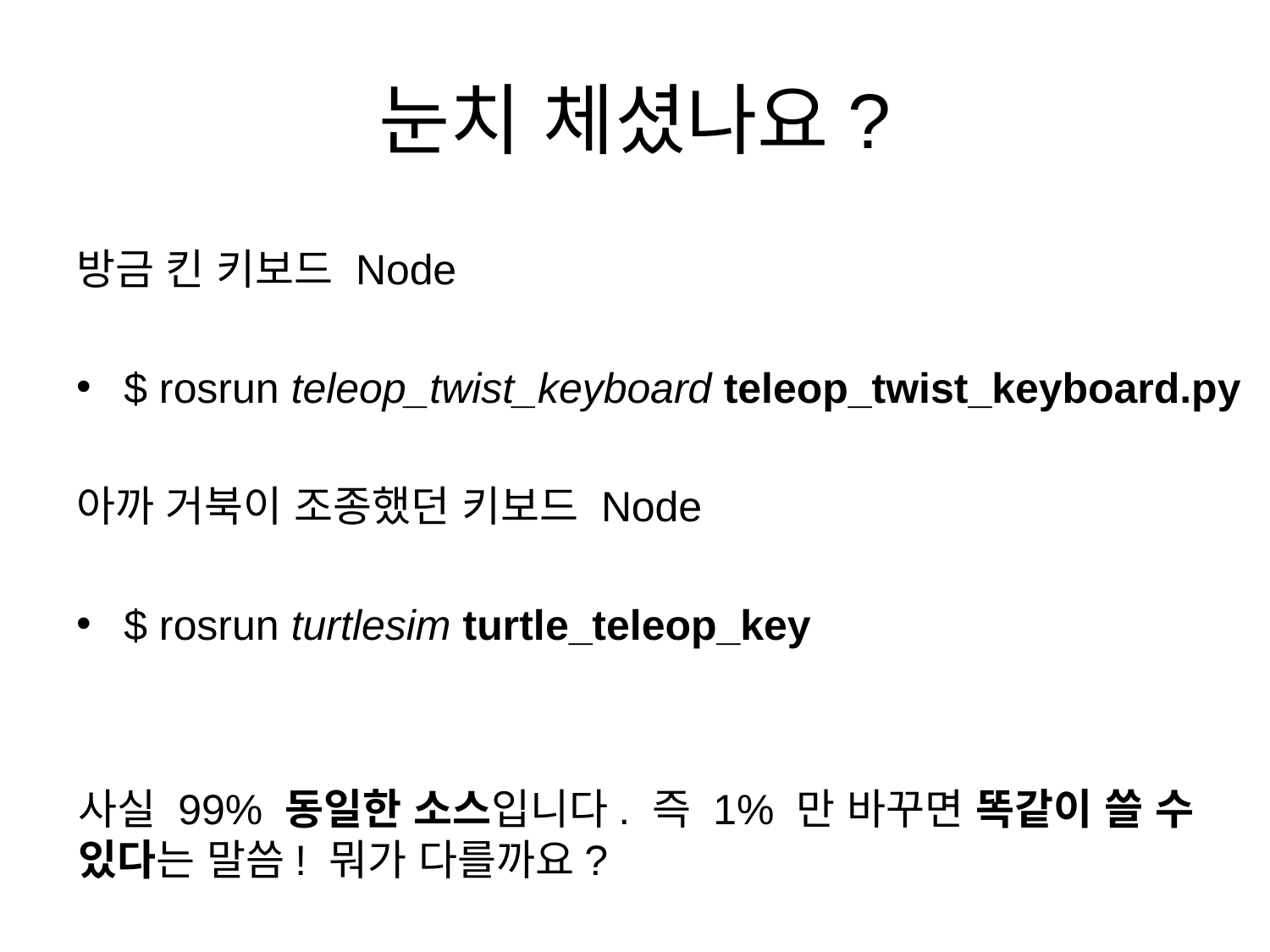

# 눈치 체셨나요?
방금 킨 키보드 Node

$ rosrun teleop_twist_keyboard teleop_twist_keyboard.py

아까 거북이 조종했던 키보드 Node

$ rosrun turtlesim turtle_teleop_key
사실 99% 동일한 소스입니다. 즉 1% 만 바꾸면 똑같이 쓸 수 있다는 말씀! 뭐가 다를까요?